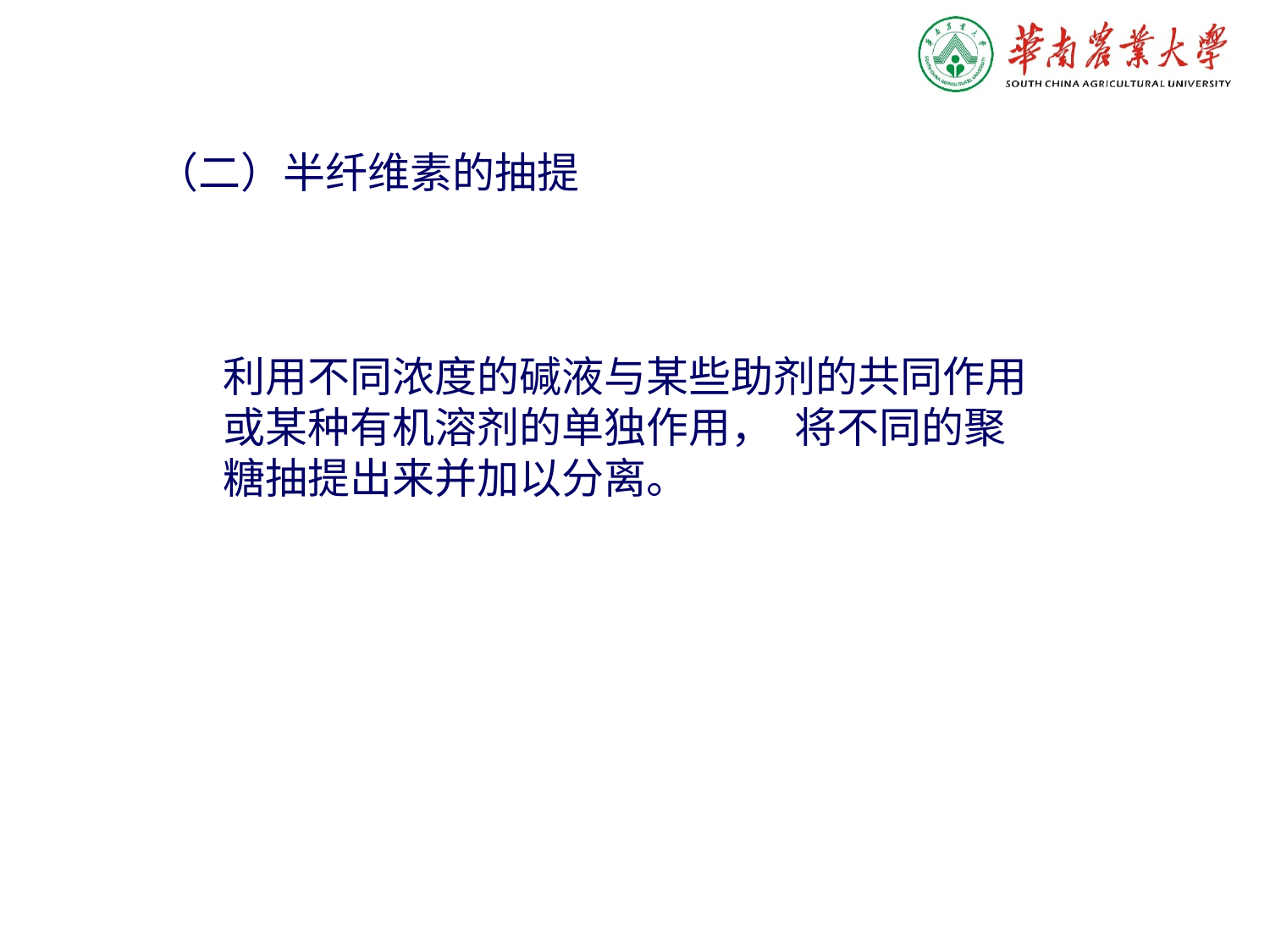

（二）半纤维素的抽提
利用不同浓度的碱液与某些助剂的共同作用或某种有机溶剂的单独作用， 将不同的聚糖抽提出来并加以分离。